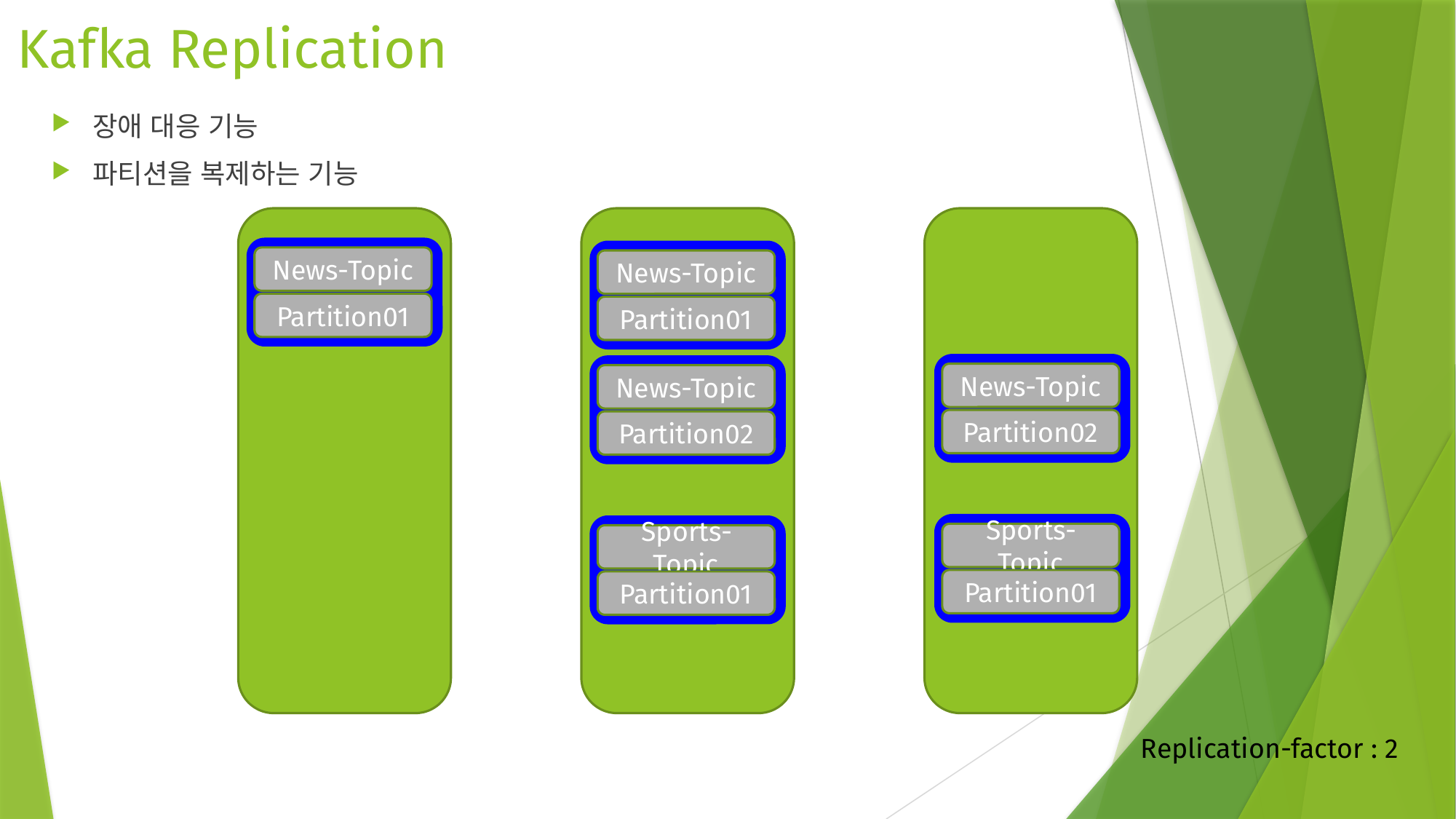

# Kafka Replication
장애 대응 기능
파티션을 복제하는 기능

News-Topic
Partition01

News-Topic
Partition01

News-Topic
Partition02

News-Topic
Partition02

Sports-Topic
Partition01

Sports-Topic
Partition01
Replication-factor : 2